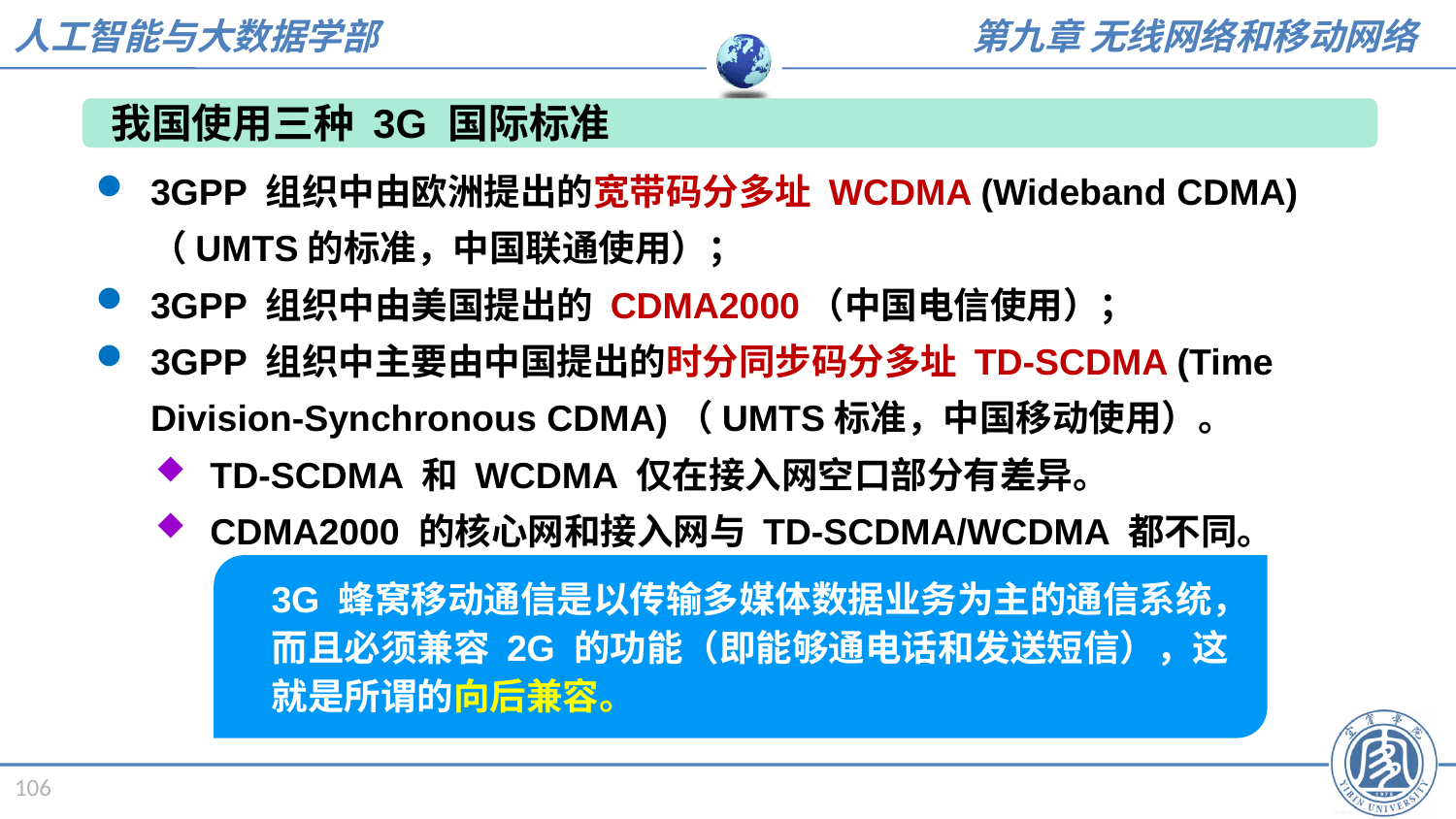

我国使用三种 3G 国际标准

3GPP 组织中由欧洲提出的宽带码分多址 WCDMA (Wideband CDMA)（UMTS的标准，中国联通使用）；
3GPP 组织中由美国提出的 CDMA2000（中国电信使用）；
3GPP 组织中主要由中国提出的时分同步码分多址 TD-SCDMA (Time Division-Synchronous CDMA)（UMTS标准，中国移动使用）。
TD-SCDMA 和 WCDMA 仅在接入网空口部分有差异。
CDMA2000 的核心网和接入网与 TD-SCDMA/WCDMA 都不同。

3G 蜂窝移动通信是以传输多媒体数据业务为主的通信系统，而且必须兼容 2G 的功能（即能够通电话和发送短信），这就是所谓的向后兼容。
106